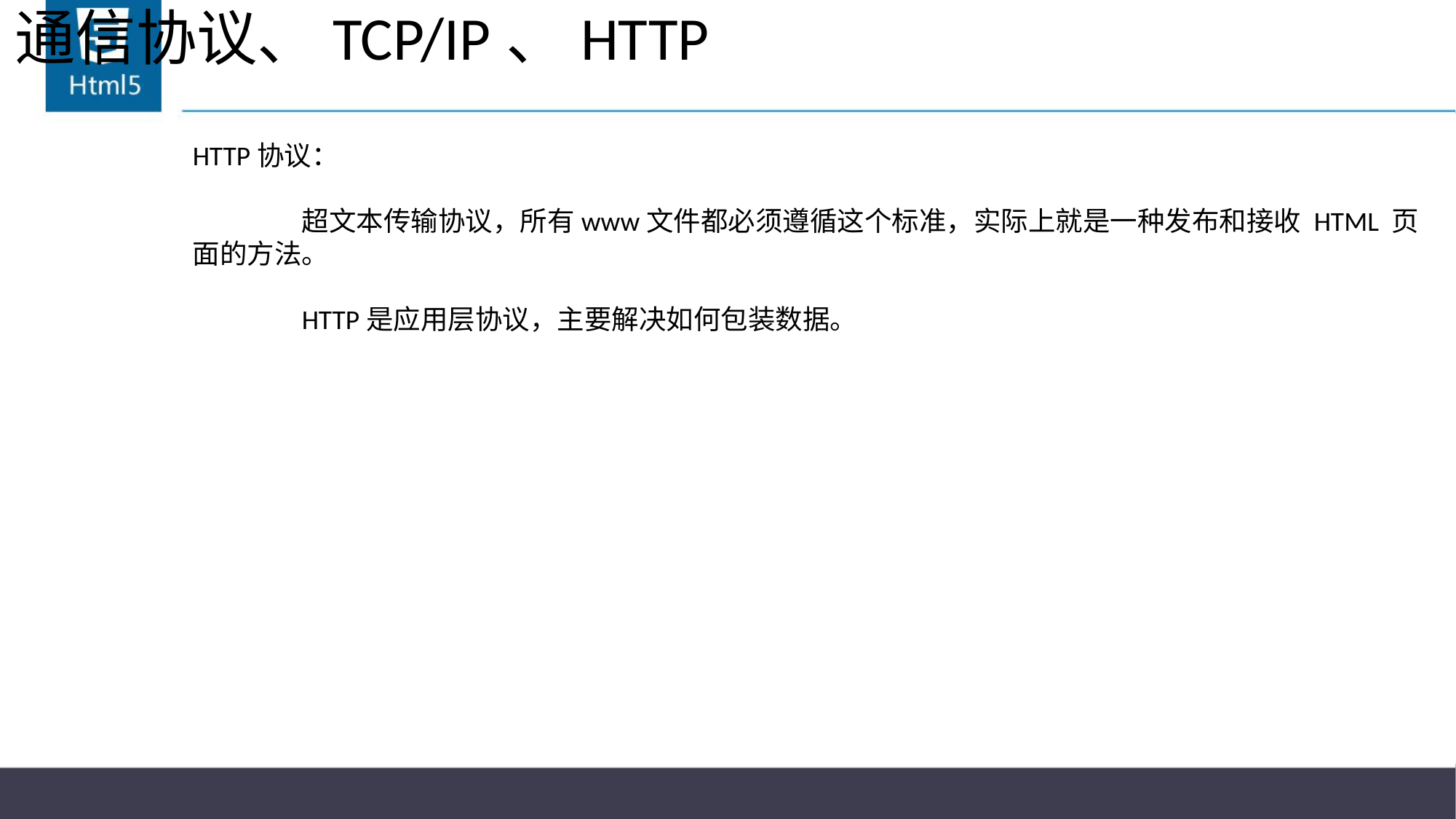

# 通信协议、TCP/IP、HTTP
HTTP协议：

	超文本传输协议，所有www文件都必须遵循这个标准，实际上就是一种发布和接收 HTML 页面的方法。

	HTTP是应用层协议，主要解决如何包装数据。